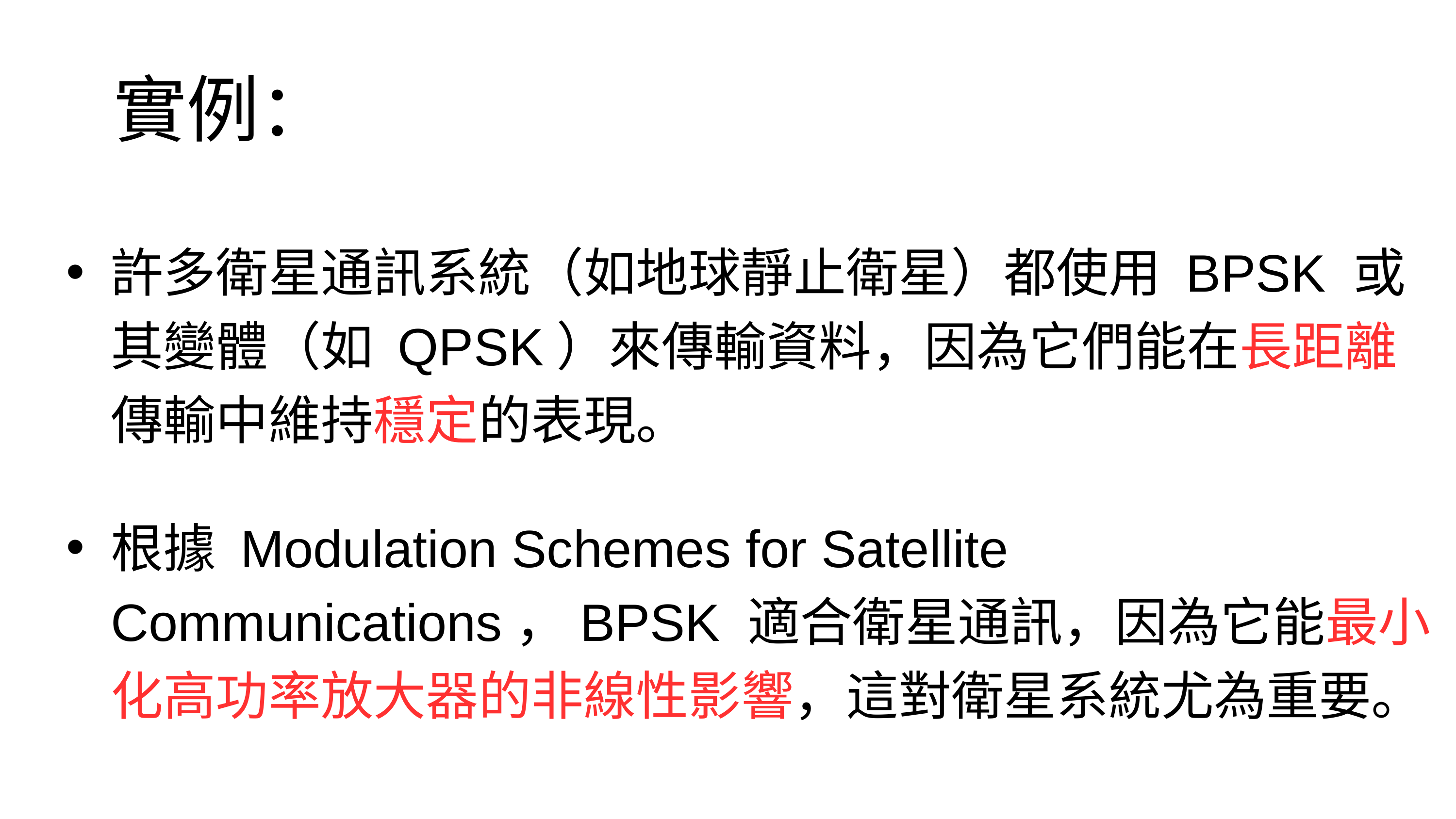

實例：
許多衛星通訊系統（如地球靜止衛星）都使用 BPSK 或其變體（如 QPSK）來傳輸資料，因為它們能在長距離傳輸中維持穩定的表現。
根據 Modulation Schemes for Satellite Communications，BPSK 適合衛星通訊，因為它能最小化高功率放大器的非線性影響，這對衛星系統尤為重要。